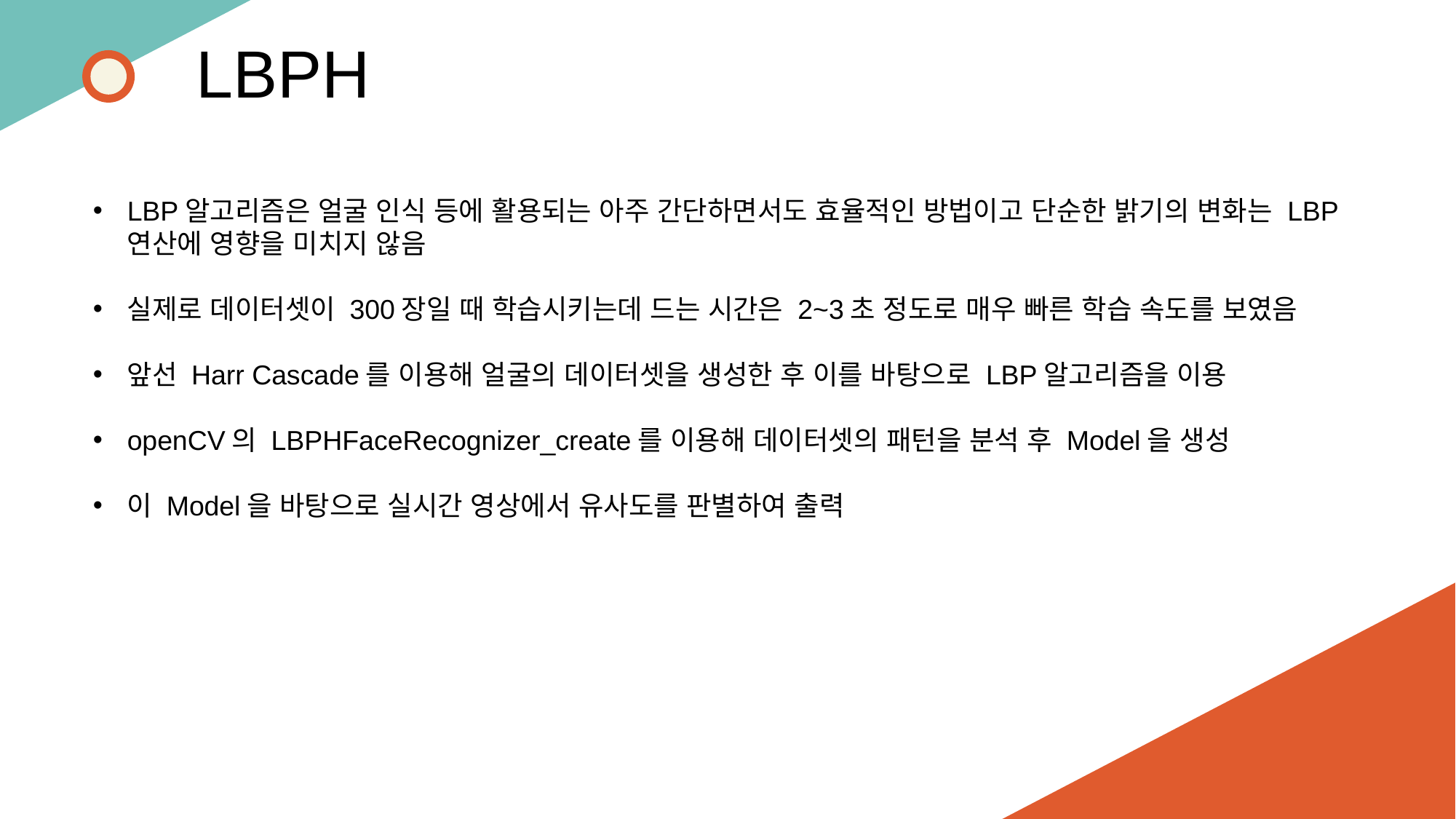

LBPH

LBP알고리즘은 얼굴 인식 등에 활용되는 아주 간단하면서도 효율적인 방법이고 단순한 밝기의 변화는 LBP연산에 영향을 미치지 않음

실제로 데이터셋이 300장일 때 학습시키는데 드는 시간은 2~3초 정도로 매우 빠른 학습 속도를 보였음

앞선 Harr Cascade를 이용해 얼굴의 데이터셋을 생성한 후 이를 바탕으로 LBP알고리즘을 이용

openCV의 LBPHFaceRecognizer_create를 이용해 데이터셋의 패턴을 분석 후 Model을 생성

이 Model을 바탕으로 실시간 영상에서 유사도를 판별하여 출력